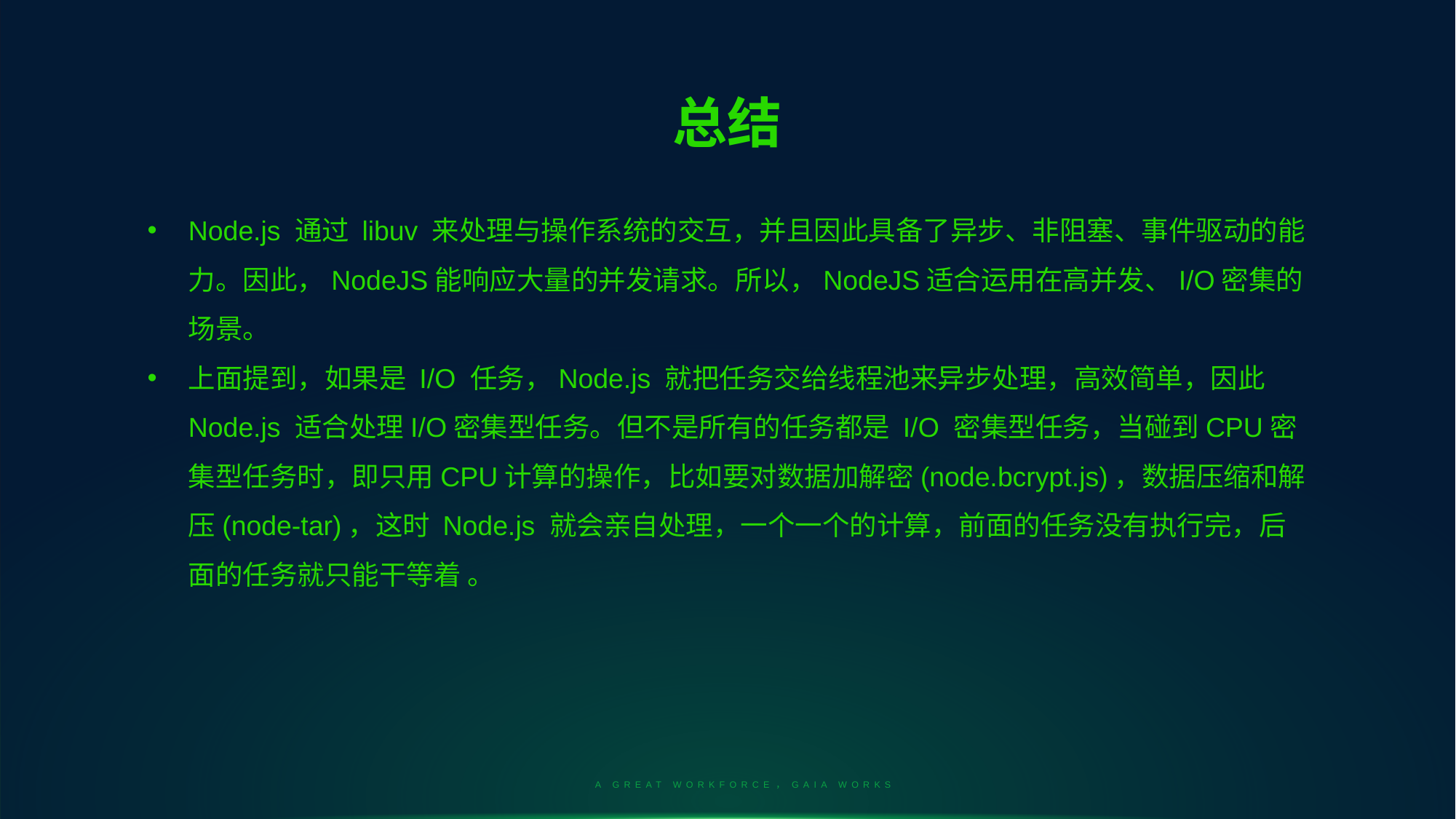

总结
Node.js 通过 libuv 来处理与操作系统的交互，并且因此具备了异步、非阻塞、事件驱动的能力。因此，NodeJS能响应大量的并发请求。所以，NodeJS适合运用在高并发、I/O密集的场景。
上面提到，如果是 I/O 任务，Node.js 就把任务交给线程池来异步处理，高效简单，因此 Node.js 适合处理I/O密集型任务。但不是所有的任务都是 I/O 密集型任务，当碰到CPU密集型任务时，即只用CPU计算的操作，比如要对数据加解密(node.bcrypt.js)，数据压缩和解压(node-tar)，这时 Node.js 就会亲自处理，一个一个的计算，前面的任务没有执行完，后面的任务就只能干等着 。